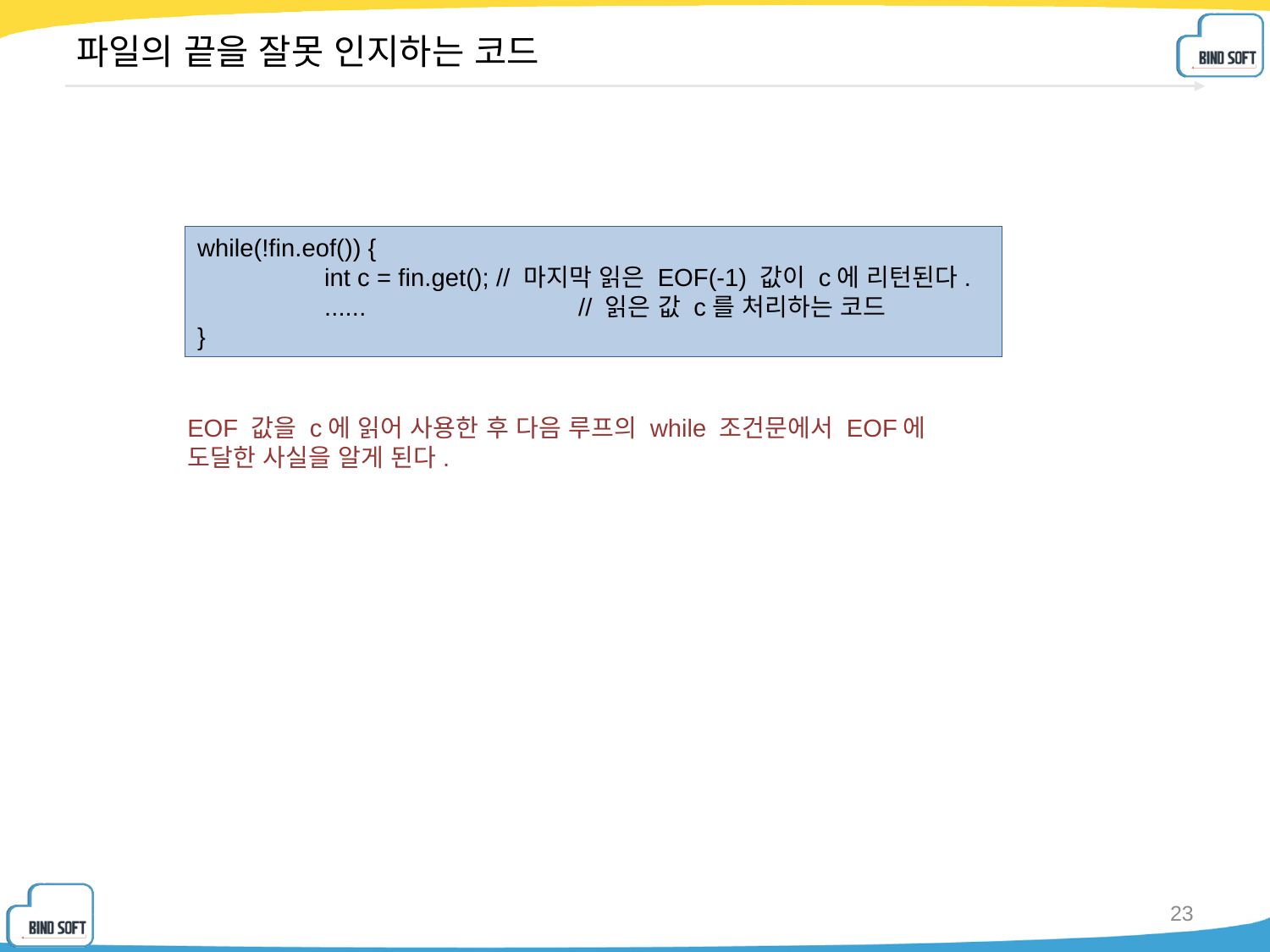

# 파일의 끝을 잘못 인지하는 코드
while(!fin.eof()) {
	int c = fin.get(); // 마지막 읽은 EOF(-1) 값이 c에 리턴된다.
	......		// 읽은 값 c를 처리하는 코드
}
EOF 값을 c에 읽어 사용한 후 다음 루프의 while 조건문에서 EOF에 도달한 사실을 알게 된다.
23